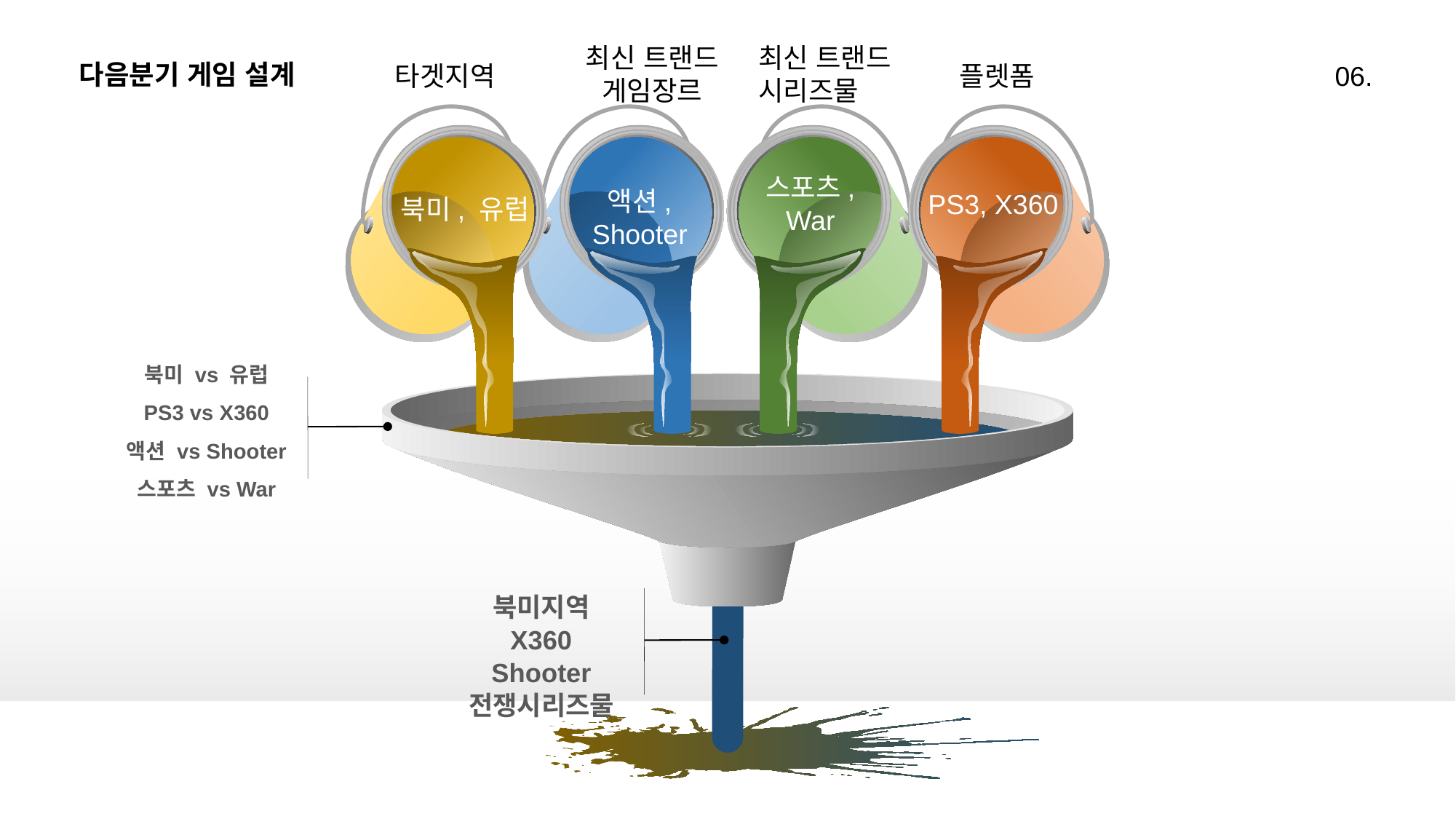

다음분기 게임 설계
최신 트랜드 게임장르
최신 트랜드
시리즈물
타겟지역
플렛폼
06.
스포츠,
War
액션,
Shooter
PS3, X360
북미, 유럽
북미 vs 유럽
PS3 vs X360
액션 vs Shooter
스포츠 vs War

북미지역
 X360
Shooter
전쟁시리즈물